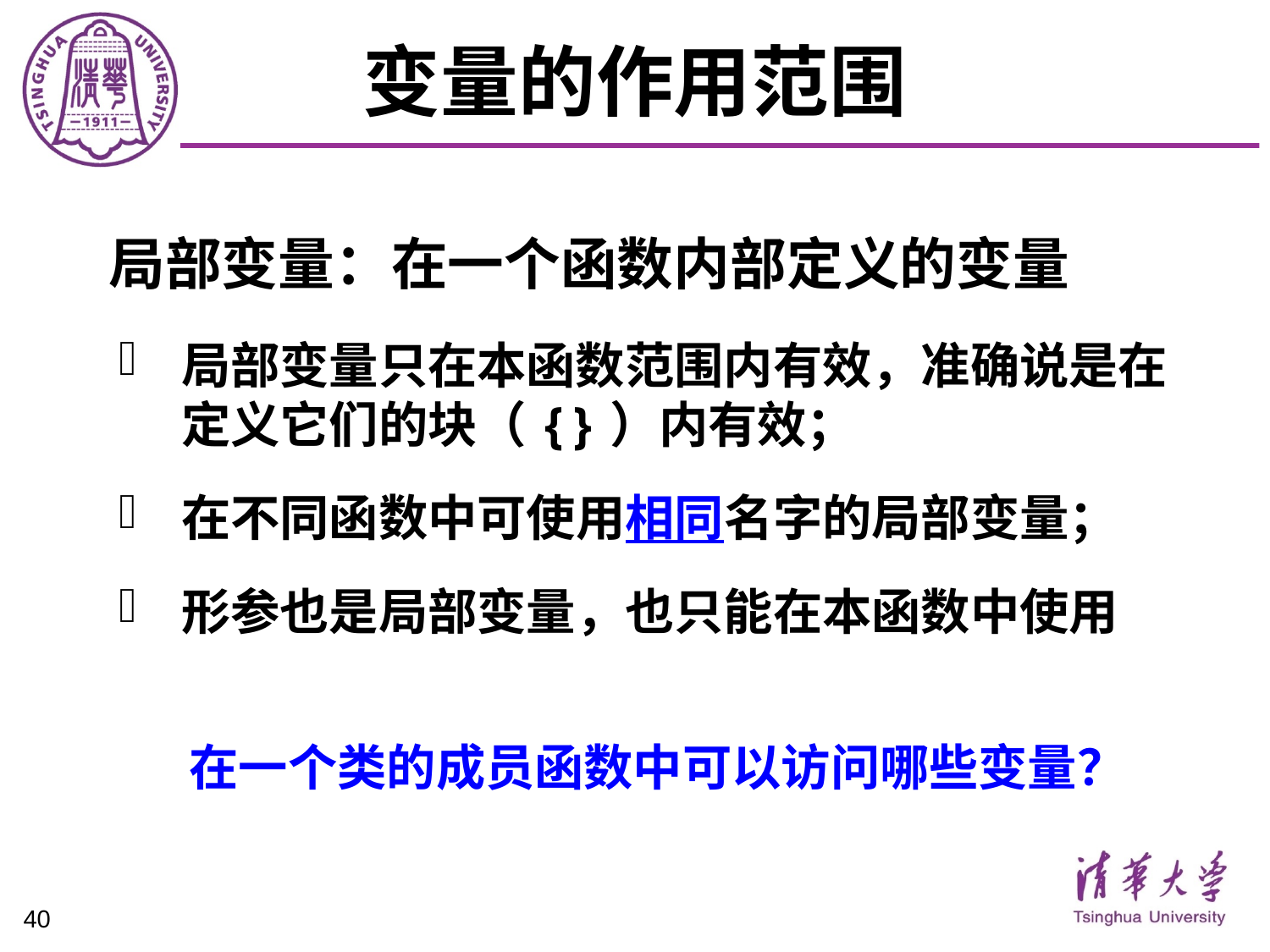

# 变量的作用范围
 局部变量：在一个函数内部定义的变量
局部变量只在本函数范围内有效，准确说是在定义它们的块（{}）内有效；
在不同函数中可使用相同名字的局部变量；
形参也是局部变量，也只能在本函数中使用
在一个类的成员函数中可以访问哪些变量？
40